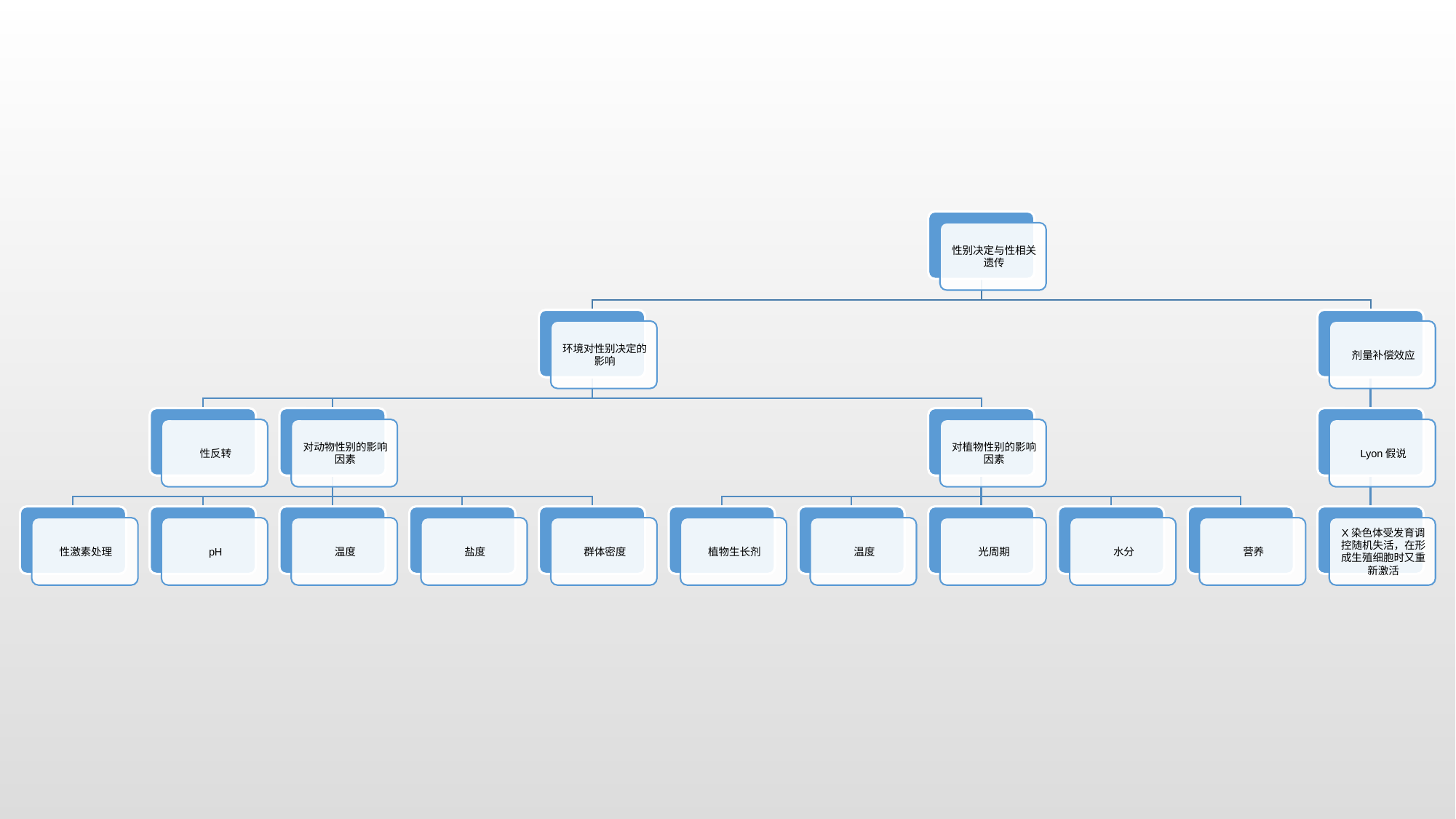

性别决定与性相关遗传
环境对性别决定的影响
性反转
对动物性别的影响因素
性激素处理
pH
温度
盐度
群体密度
对植物性别的影响因素
植物生长剂
温度
光周期
水分
营养
剂量补偿效应
Lyon假说
X染色体受发育调控随机失活，在形成生殖细胞时又重新激活